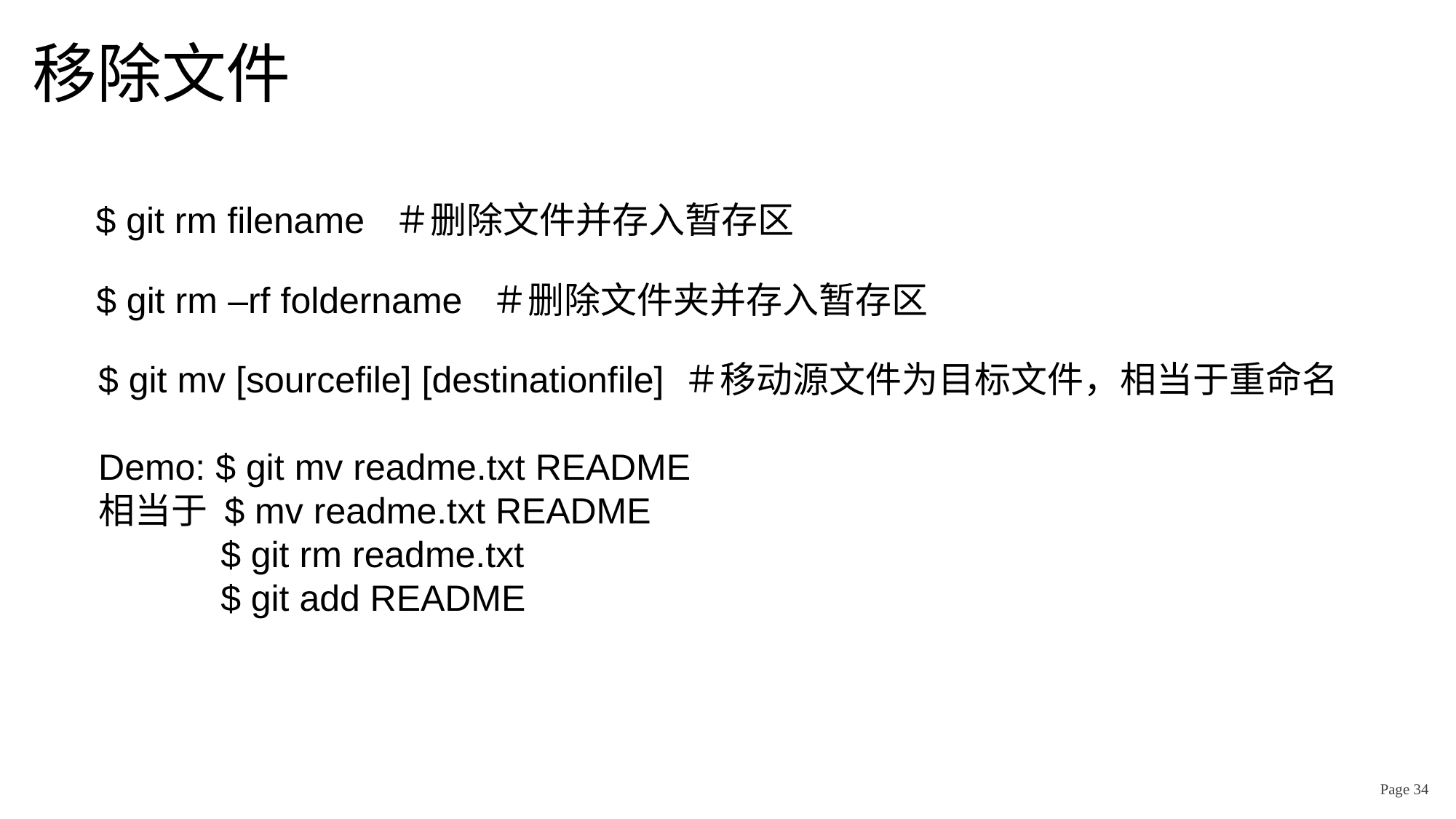

# 移除文件
$ git rm filename  ＃删除文件并存入暂存区
$ git rm –rf foldername  ＃删除文件夹并存入暂存区
$ git mv [sourcefile] [destinationfile] ＃移动源文件为目标文件，相当于重命名

Demo: $ git mv readme.txt README
相当于 $ mv readme.txt README
            $ git rm readme.txt
            $ git add README